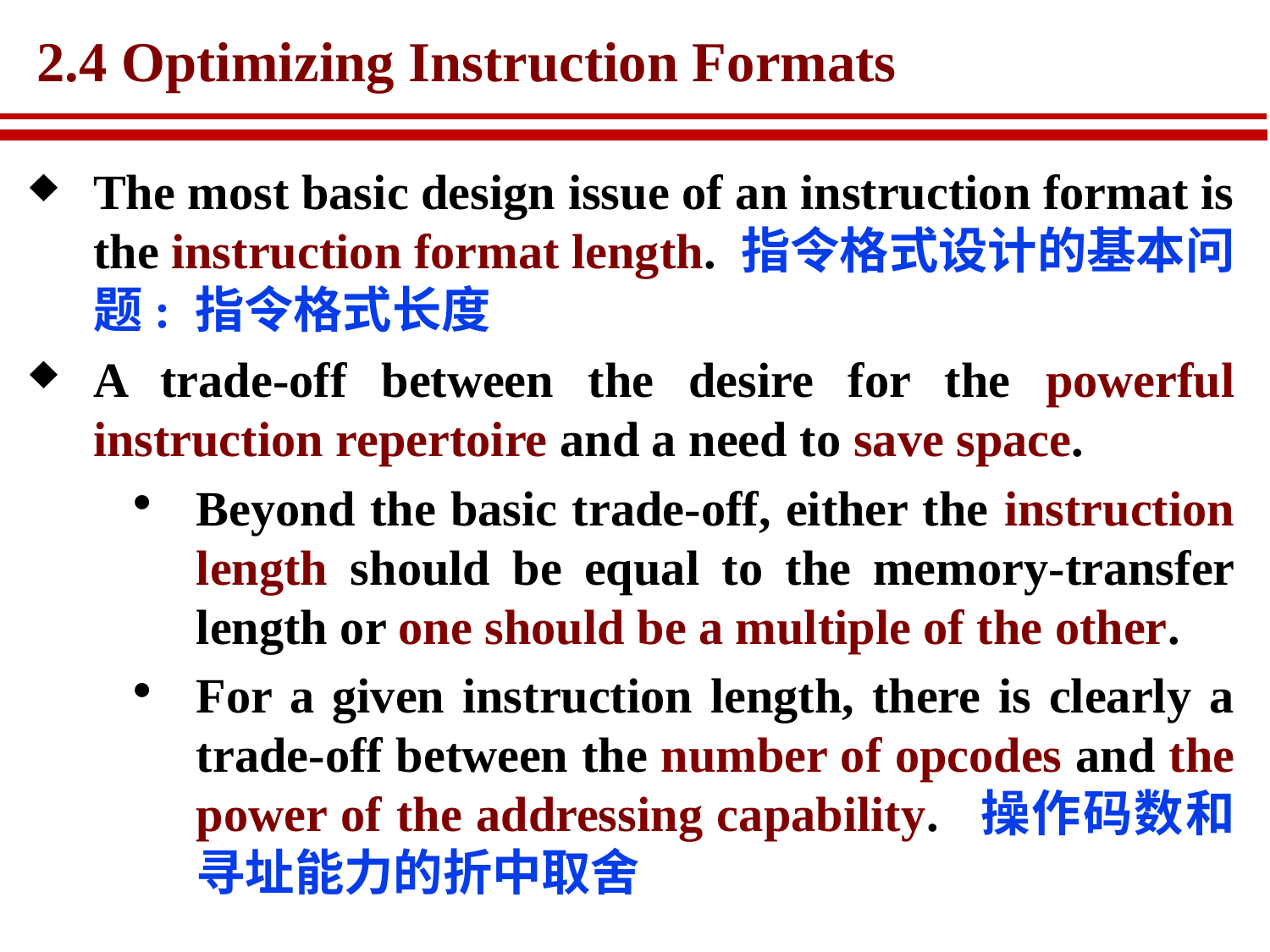

# 2.4 Optimizing Instruction Formats
The most basic design issue of an instruction format is the instruction format length. 指令格式设计的基本问题: 指令格式长度
A trade-off between the desire for the powerful instruction repertoire and a need to save space.
Beyond the basic trade-off, either the instruction length should be equal to the memory-transfer length or one should be a multiple of the other.
For a given instruction length, there is clearly a trade-off between the number of opcodes and the power of the addressing capability.  操作码数和寻址能力的折中取舍